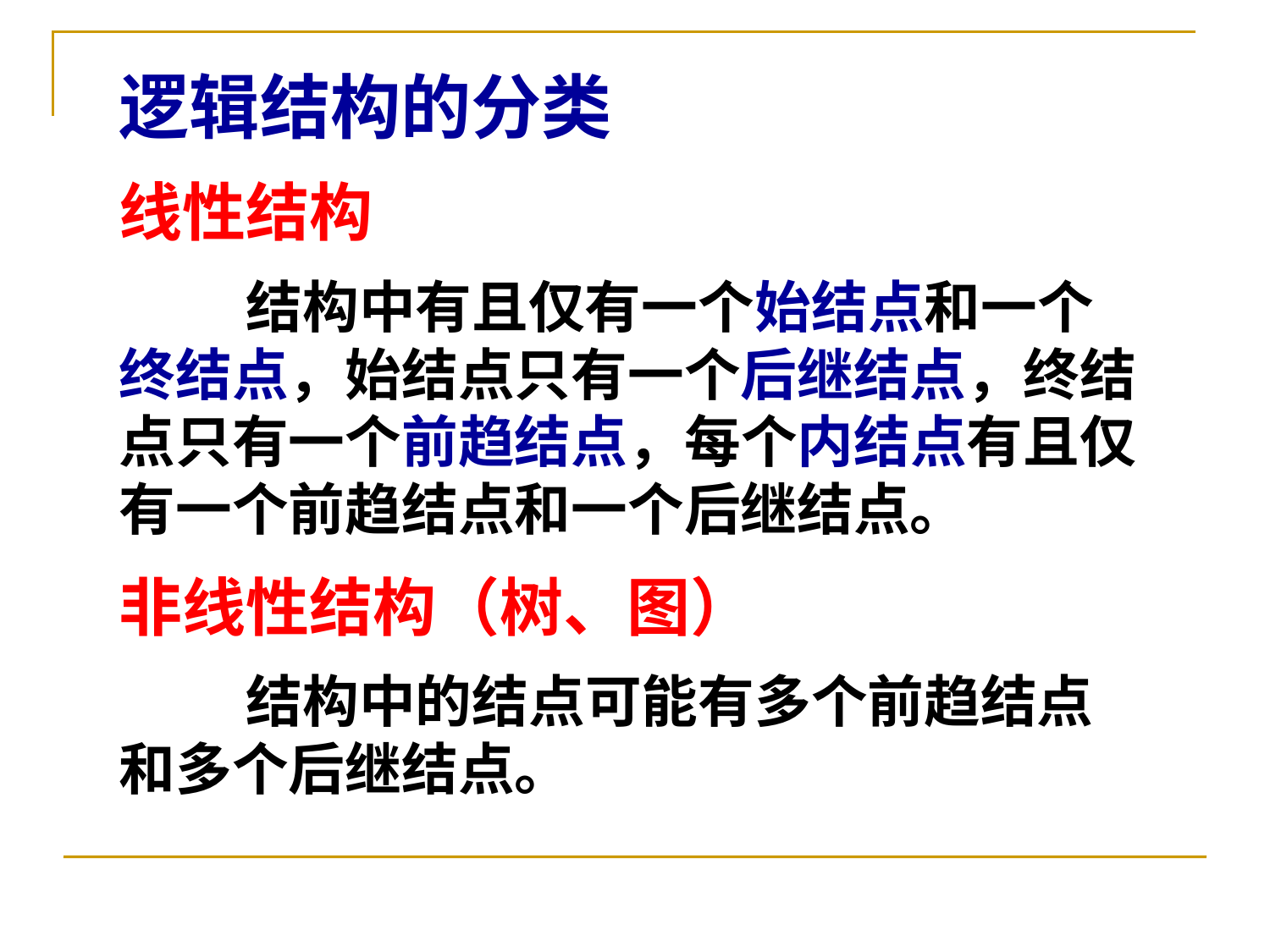

逻辑结构的分类
线性结构
	结构中有且仅有一个始结点和一个终结点，始结点只有一个后继结点，终结点只有一个前趋结点，每个内结点有且仅有一个前趋结点和一个后继结点。
非线性结构（树、图）
	结构中的结点可能有多个前趋结点和多个后继结点。